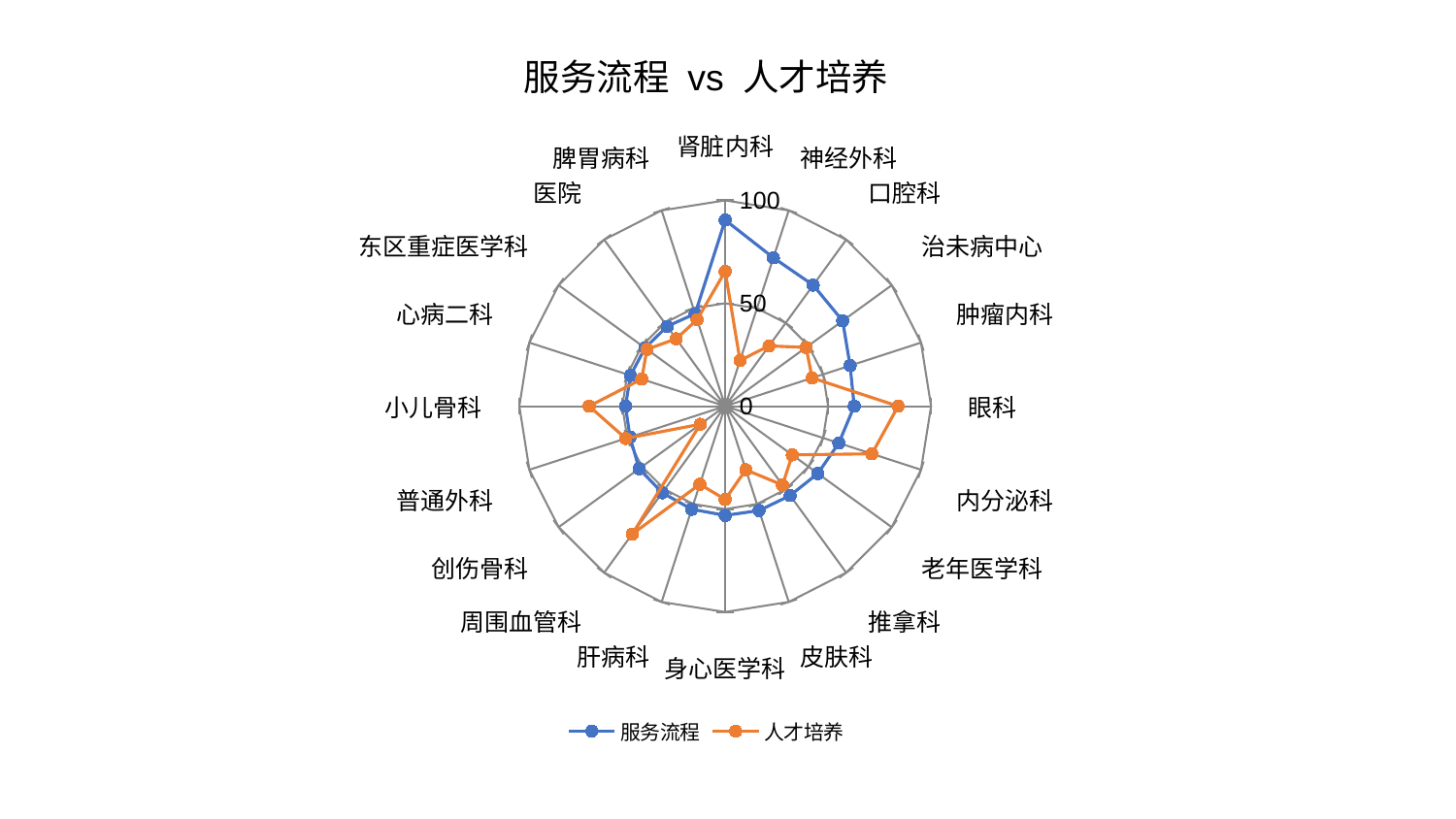

### Chart: 服务流程 vs 人才培养

| Category | 服务流程 | 人才培养 |
|---|---|---|
| 肾脏内科 | 90.42820881183667 | 65.52723481055823 |
| 神经外科 | 75.82642183921786 | 23.387884470767997 |
| 口腔科 | 72.73285633034263 | 36.216442268400755 |
| 治未病中心 | 70.53866204163481 | 48.56405290227843 |
| 肿瘤内科 | 63.80016746402934 | 44.43030672802522 |
| 眼科 | 62.6849975059898 | 83.99334051056019 |
| 内分泌科 | 58.035159795953604 | 74.93850793633788 |
| 老年医学科 | 55.63858420414532 | 40.28602353982554 |
| 推拿科 | 53.66898752367118 | 47.36705714841284 |
| 皮肤科 | 53.31765325047957 | 32.512620961429114 |
| 身心医学科 | 53.074732136415335 | 45.277929183762616 |
| 肝病科 | 52.656265357746065 | 39.919798395953514 |
| 周围血管科 | 52.02777378491977 | 76.81270096147435 |
| 创伤骨科 | 51.69016938056483 | 14.979413472511396 |
| 普通外科 | 48.606614922765644 | 50.79558712098964 |
| 小儿骨科 | 48.46466326328871 | 66.079943223288 |
| 心病二科 | 48.380544122182854 | 42.63599182975424 |
| 东区重症医学科 | 48.126712560840375 | 47.02310804745388 |
| 医院 | 47.94334225731097 | 40.49619041193395 |
| 脾胃病科 | 47.268294953622515 | 44.22480770260548 |
66